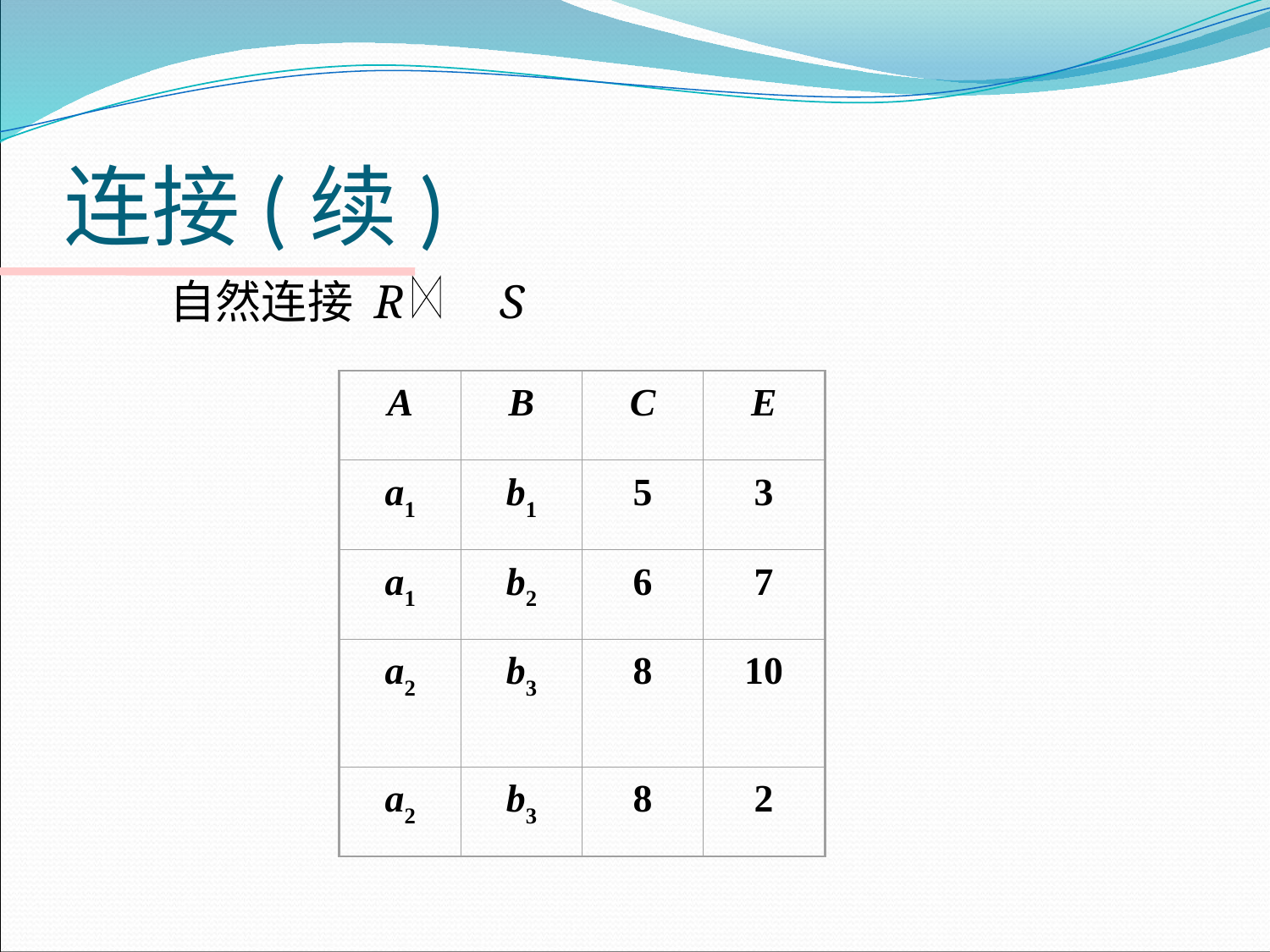

# 连接(续)

   自然连接 R        S

A

B

C

E

a1

b1

5

3

a1

b2

6

7

a2

b3

8

10

a2

b3

8

2

187